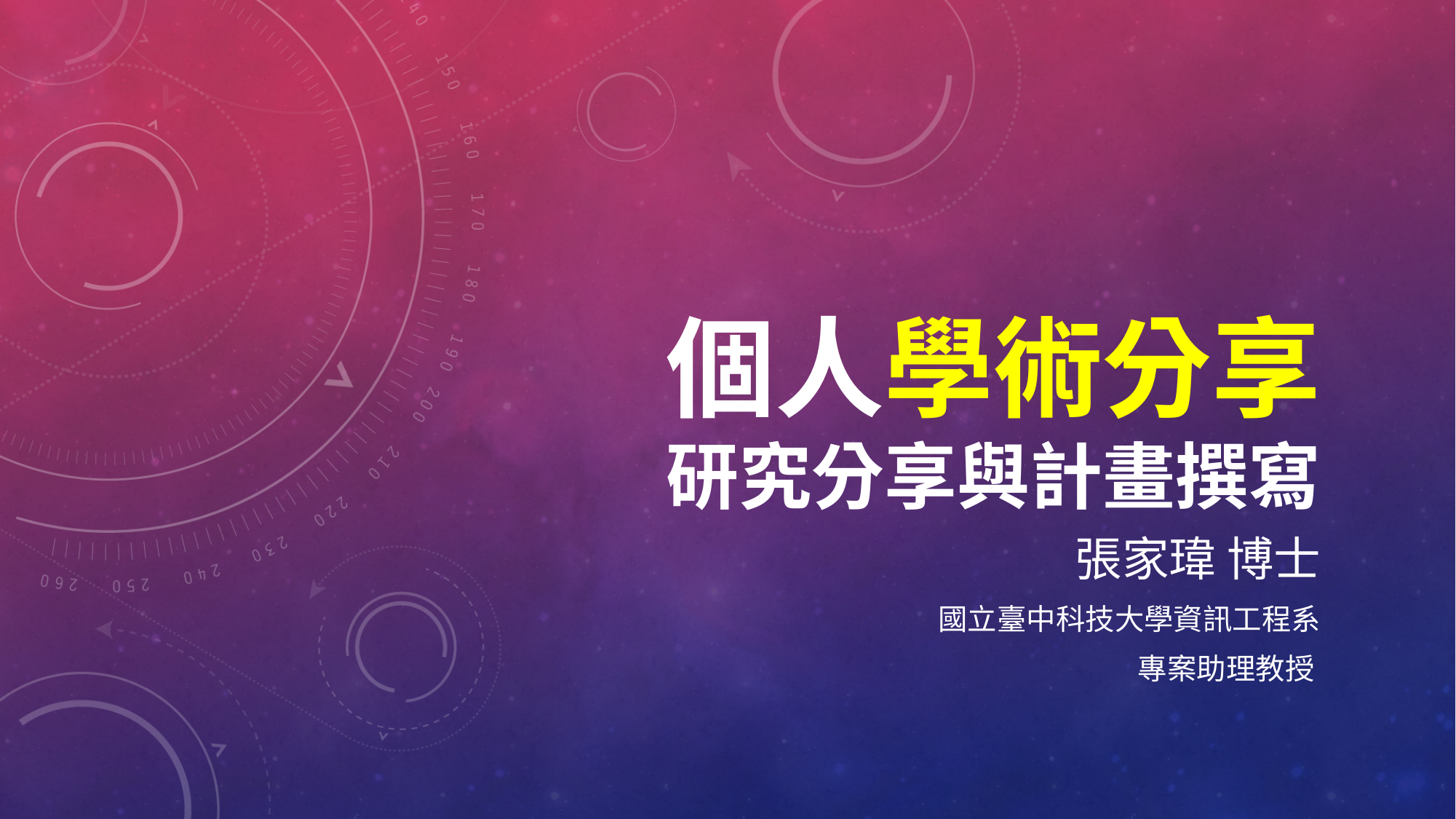

# 個人學術分享 研究分享與計畫撰寫
張家瑋 博士
國立臺中科技大學資訊工程系
專案助理教授